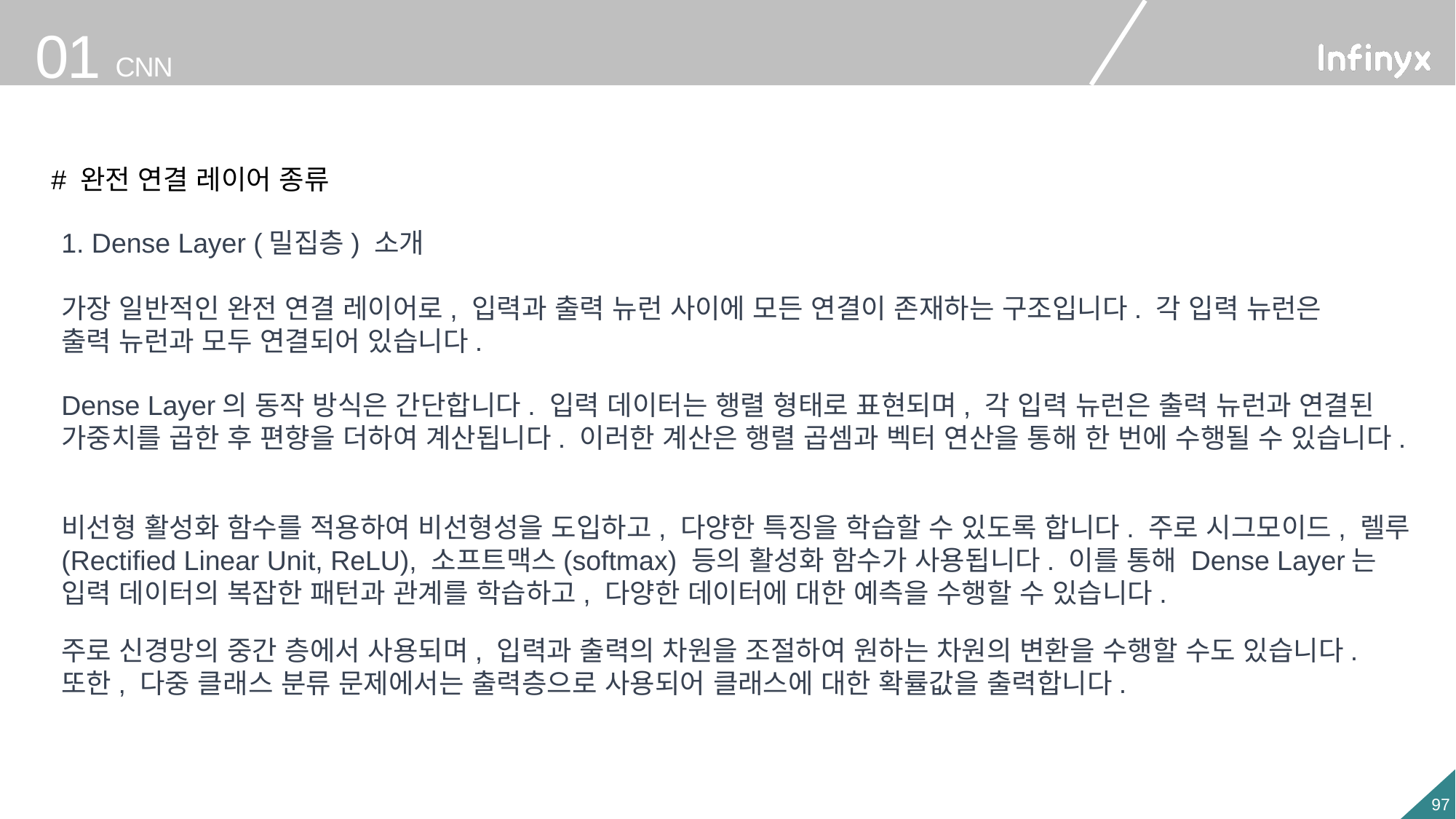

# 완전 연결 레이어 종류
1. Dense Layer (밀집층) 소개

가장 일반적인 완전 연결 레이어로, 입력과 출력 뉴런 사이에 모든 연결이 존재하는 구조입니다. 각 입력 뉴런은 출력 뉴런과 모두 연결되어 있습니다.
Dense Layer의 동작 방식은 간단합니다. 입력 데이터는 행렬 형태로 표현되며, 각 입력 뉴런은 출력 뉴런과 연결된 가중치를 곱한 후 편향을 더하여 계산됩니다. 이러한 계산은 행렬 곱셈과 벡터 연산을 통해 한 번에 수행될 수 있습니다.
비선형 활성화 함수를 적용하여 비선형성을 도입하고, 다양한 특징을 학습할 수 있도록 합니다. 주로 시그모이드, 렐루(Rectified Linear Unit, ReLU), 소프트맥스(softmax) 등의 활성화 함수가 사용됩니다. 이를 통해 Dense Layer는 입력 데이터의 복잡한 패턴과 관계를 학습하고, 다양한 데이터에 대한 예측을 수행할 수 있습니다.
주로 신경망의 중간 층에서 사용되며, 입력과 출력의 차원을 조절하여 원하는 차원의 변환을 수행할 수도 있습니다. 또한, 다중 클래스 분류 문제에서는 출력층으로 사용되어 클래스에 대한 확률값을 출력합니다.